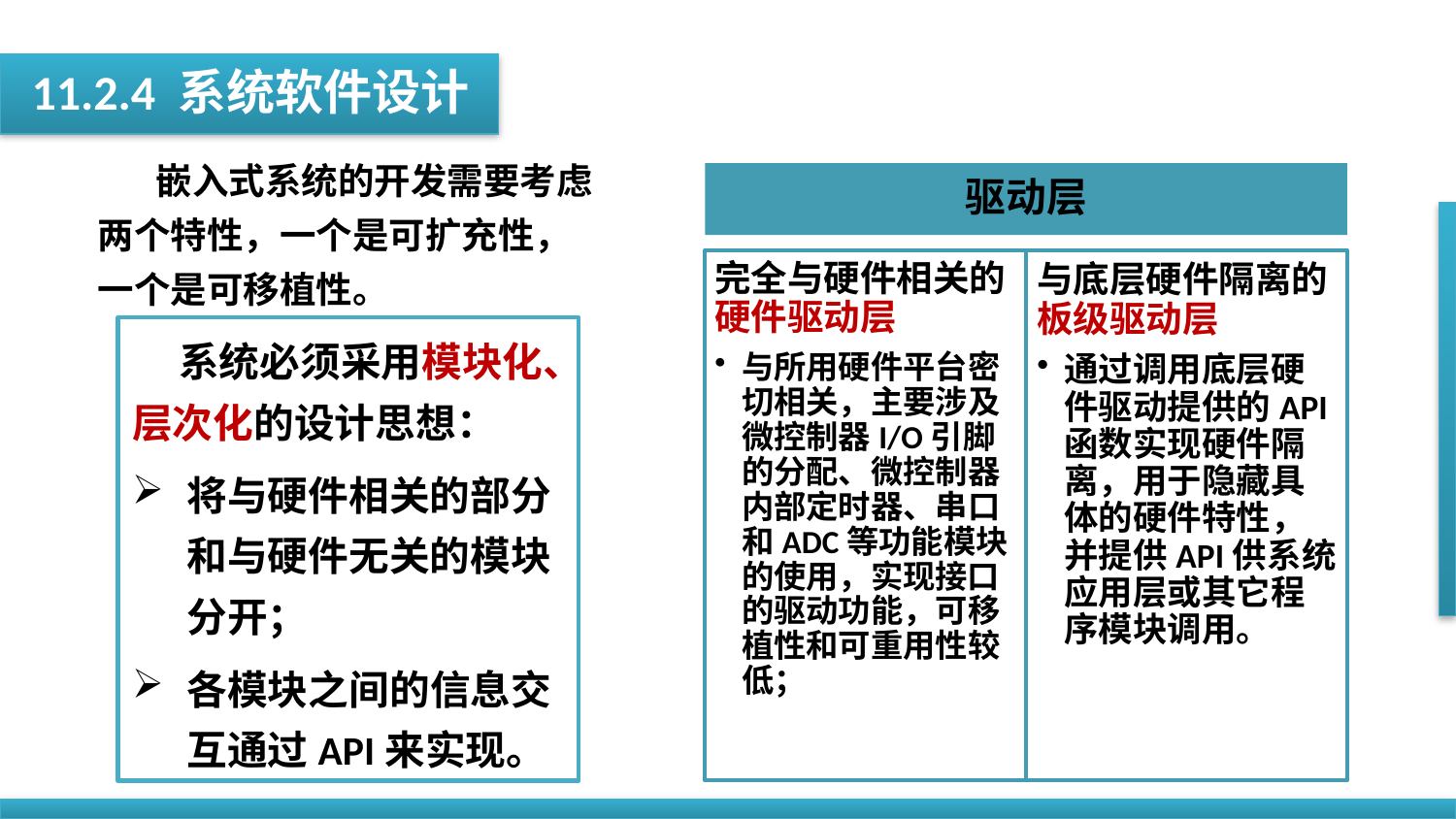

11.2.4 系统软件设计
驱动层
完全与硬件相关的硬件驱动层
与所用硬件平台密切相关，主要涉及微控制器I/O引脚的分配、微控制器内部定时器、串口和ADC等功能模块的使用，实现接口的驱动功能，可移植性和可重用性较低；
与底层硬件隔离的板级驱动层
通过调用底层硬件驱动提供的API函数实现硬件隔离，用于隐藏具体的硬件特性，并提供API供系统应用层或其它程序模块调用。
      嵌入式系统的开发需要考虑两个特性，一个是可扩充性，一个是可移植性。
    系统必须采用模块化、层次化的设计思想：
将与硬件相关的部分和与硬件无关的模块分开；
各模块之间的信息交互通过API来实现。